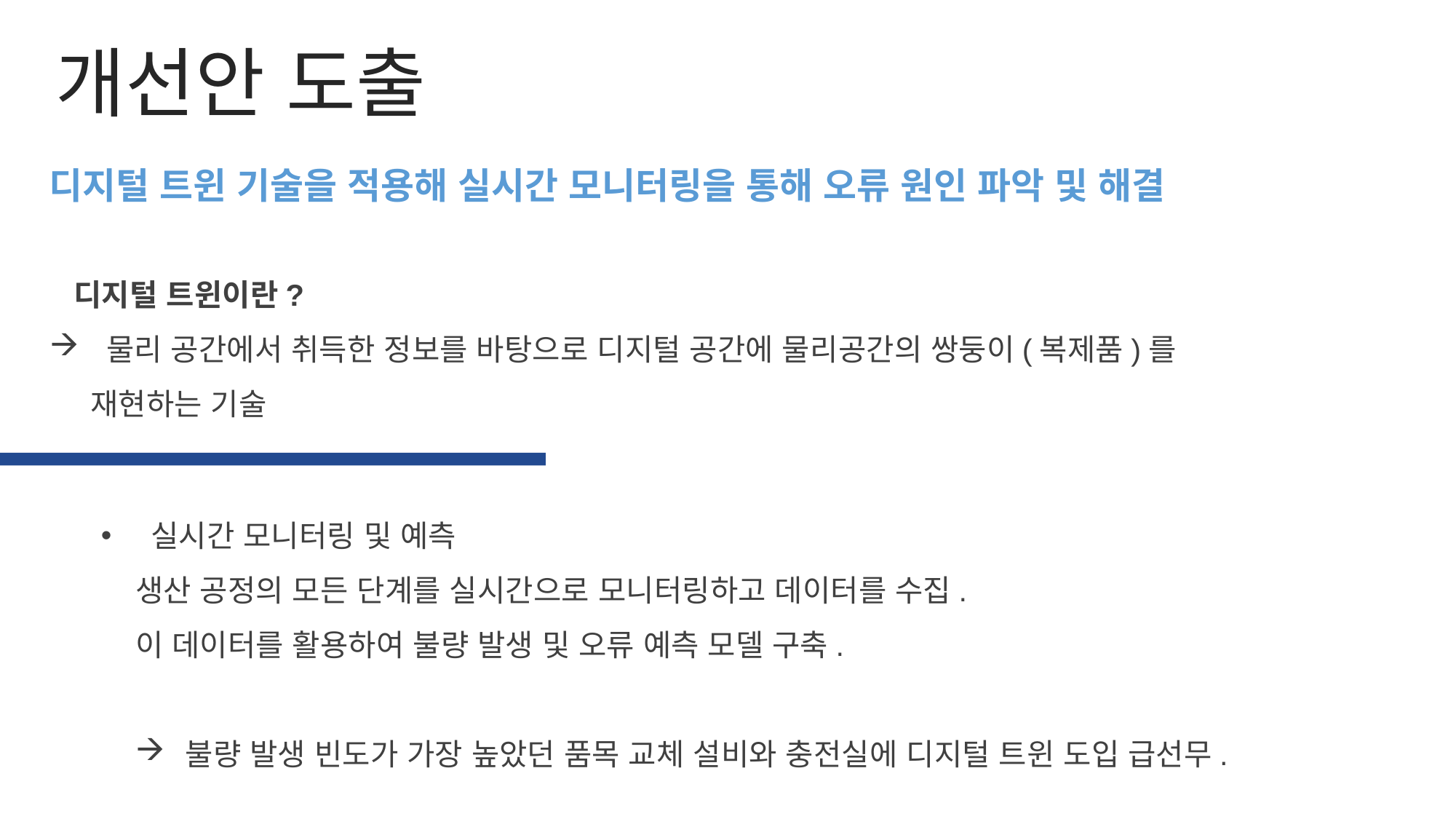

개선안 도출
디지털 트윈 기술을 적용해 실시간 모니터링을 통해 오류 원인 파악 및 해결
  디지털 트윈이란?
 물리 공간에서 취득한 정보를 바탕으로 디지털 공간에 물리공간의 쌍둥이(복제품)를 재현하는 기술

 실시간 모니터링 및 예측
생산 공정의 모든 단계를 실시간으로 모니터링하고 데이터를 수집.
이 데이터를 활용하여 불량 발생 및 오류 예측 모델 구축.

 불량 발생 빈도가 가장 높았던 품목 교체 설비와 충전실에 디지털 트윈 도입 급선무.